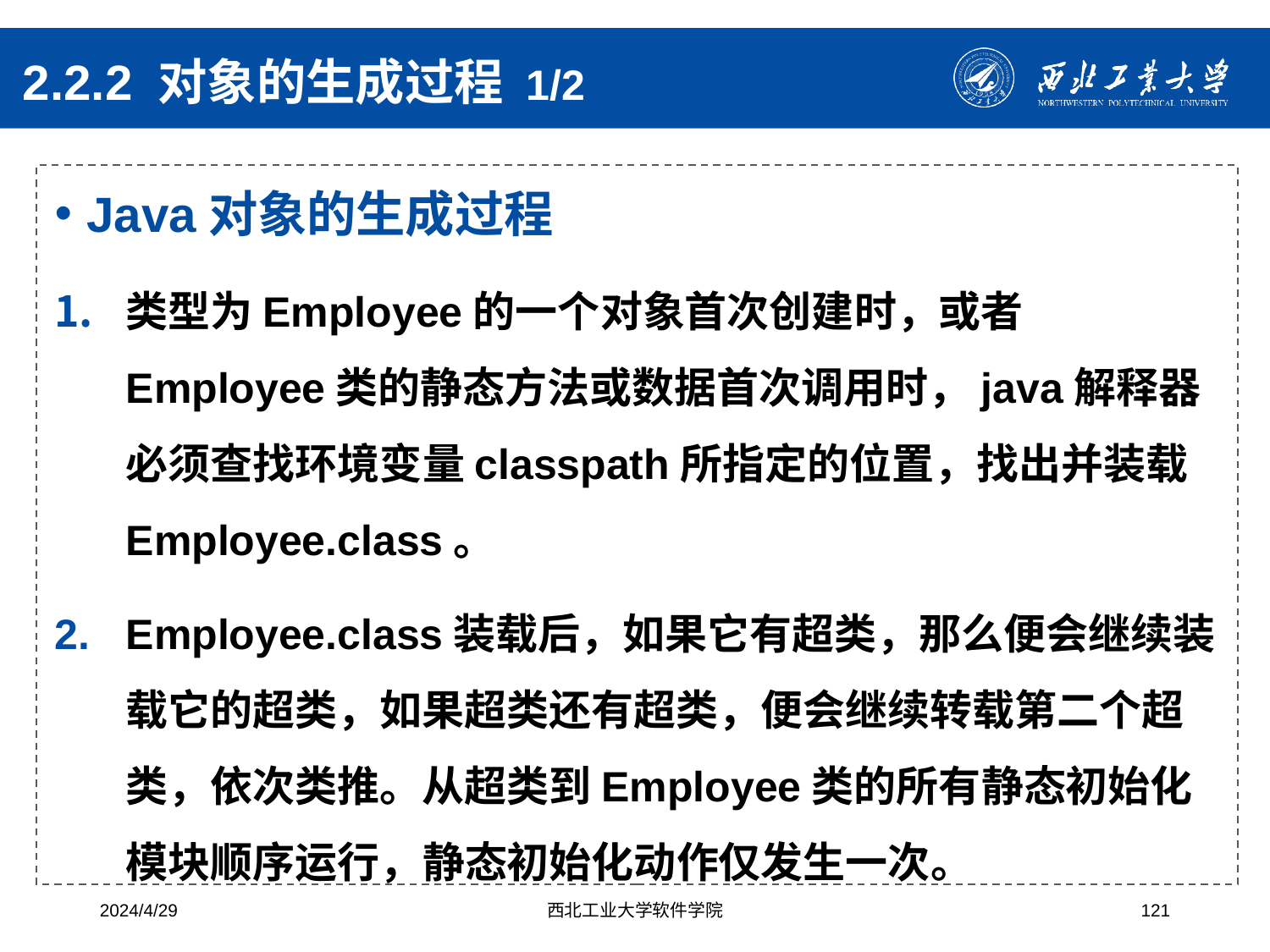

# 2.2.2 对象的生成过程 1/2
Java对象的生成过程
类型为Employee的一个对象首次创建时，或者Employee类的静态方法或数据首次调用时，java解释器必须查找环境变量classpath所指定的位置，找出并装载Employee.class。
Employee.class装载后，如果它有超类，那么便会继续装载它的超类，如果超类还有超类，便会继续转载第二个超类，依次类推。从超类到Employee类的所有静态初始化模块顺序运行，静态初始化动作仅发生一次。

2024/4/29
西北工业大学软件学院
121